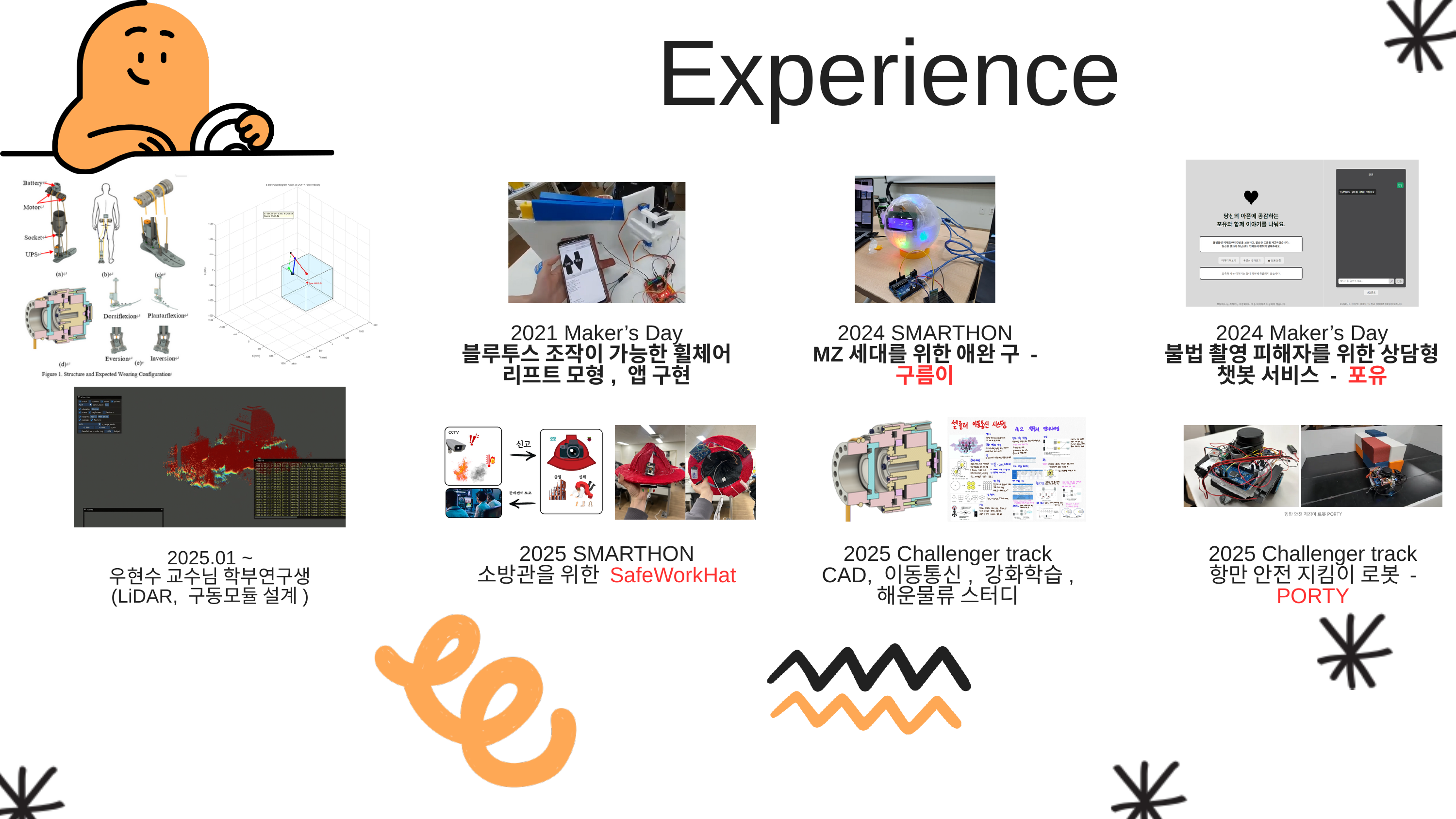

Experience

2021 Maker’s Day
블루투스 조작이 가능한 휠체어 리프트 모형, 앱 구현
2024 SMARTHON
MZ세대를 위한 애완 구 - 구름이
2024 Maker’s Day
불법 촬영 피해자를 위한 상담형 챗봇 서비스 - 포유

2025 SMARTHON
소방관을 위한 SafeWorkHat
2025 Challenger track
CAD, 이동통신, 강화학습, 해운물류 스터디
2025 Challenger track
항만 안전 지킴이 로봇 - PORTY

2025.01 ~
우현수 교수님 학부연구생 (LiDAR, 구동모듈 설계)